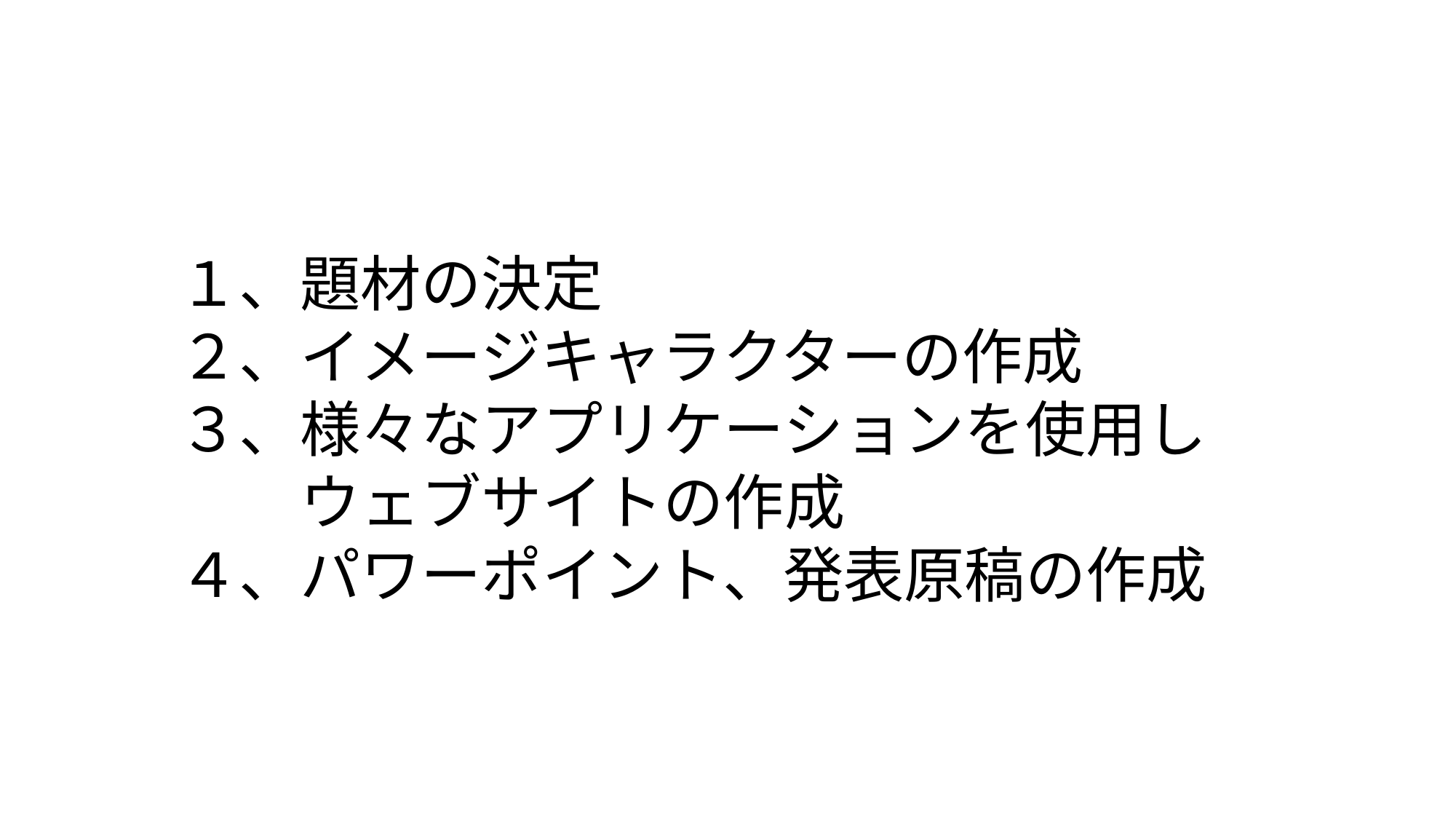

１、題材の決定
２、イメージキャラクターの作成
３、様々なアプリケーションを使用し
　　ウェブサイトの作成
４、パワーポイント、発表原稿の作成